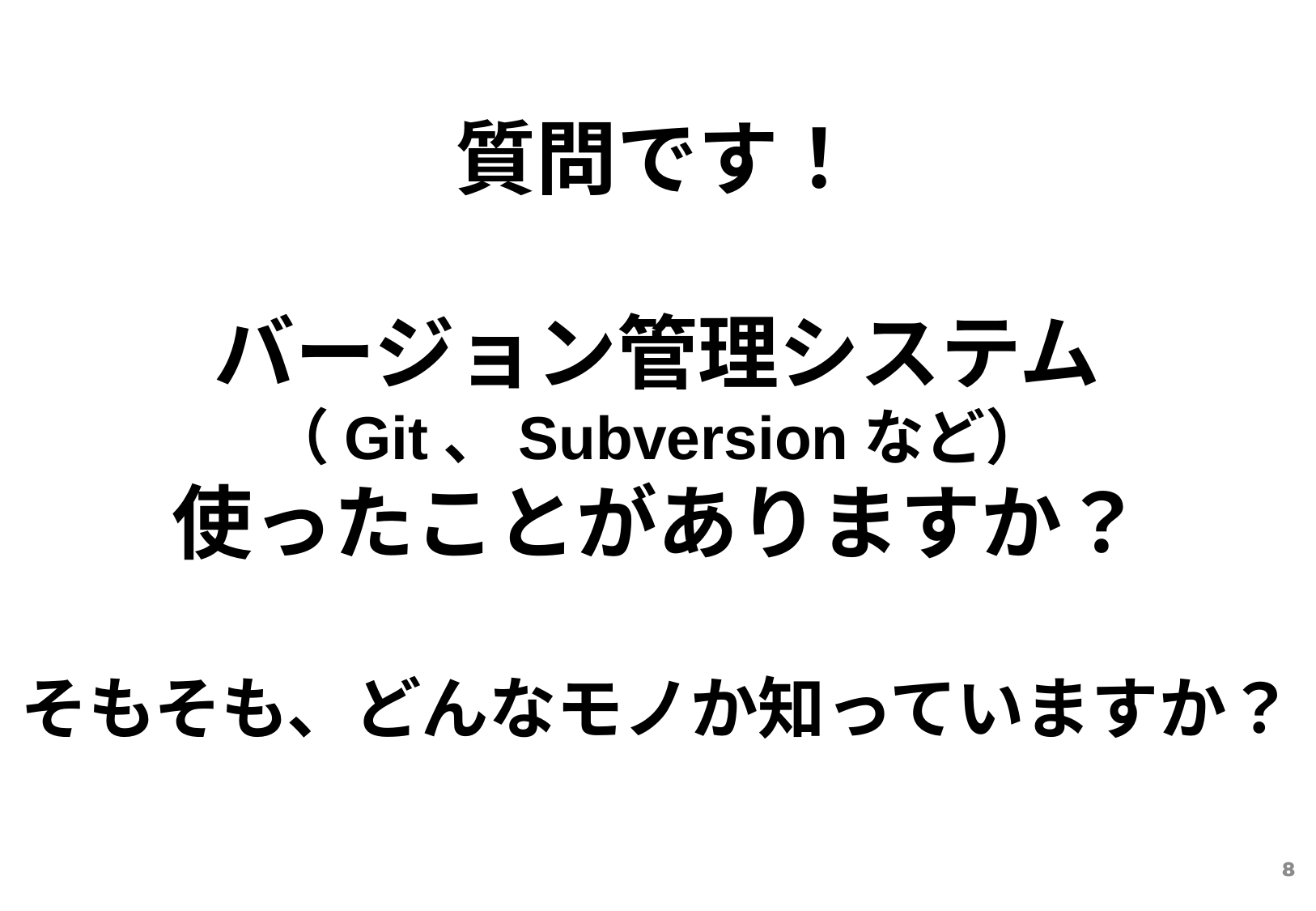

# 質問です！ バージョン管理システム （Git、Subversionなど） 使ったことがありますか？ そもそも、どんなモノか知っていますか？
8